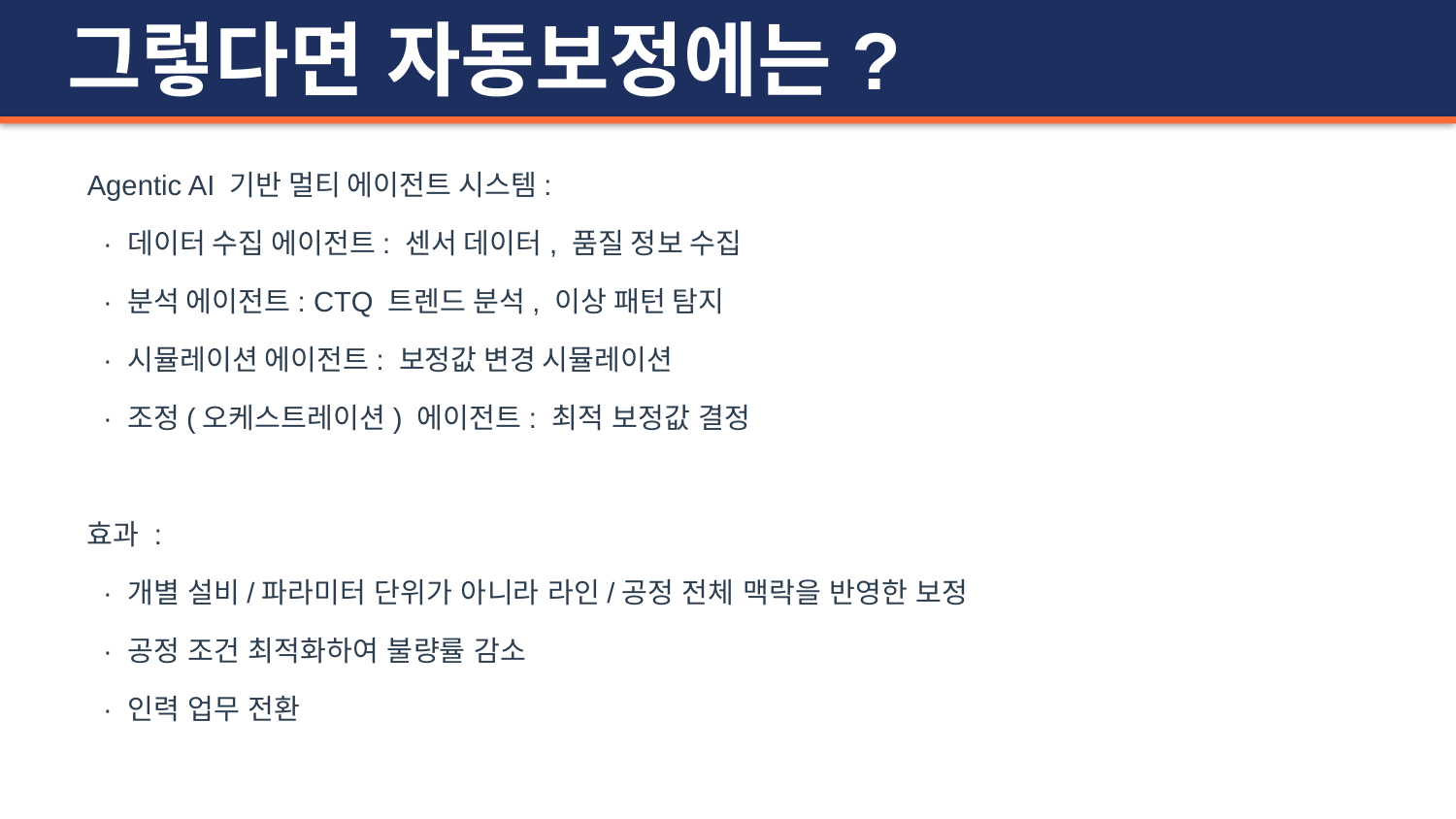

그렇다면 자동보정에는?

Agentic AI 기반 멀티 에이전트 시스템:
  · 데이터 수집 에이전트: 센서 데이터, 품질 정보 수집
  · 분석 에이전트: CTQ 트렌드 분석, 이상 패턴 탐지
  · 시뮬레이션 에이전트: 보정값 변경 시뮬레이션
  · 조정(오케스트레이션) 에이전트: 최적 보정값 결정

효과 :
  · 개별 설비/파라미터 단위가 아니라 라인/공정 전체 맥락을 반영한 보정
  · 공정 조건 최적화하여 불량률 감소
  · 인력 업무 전환